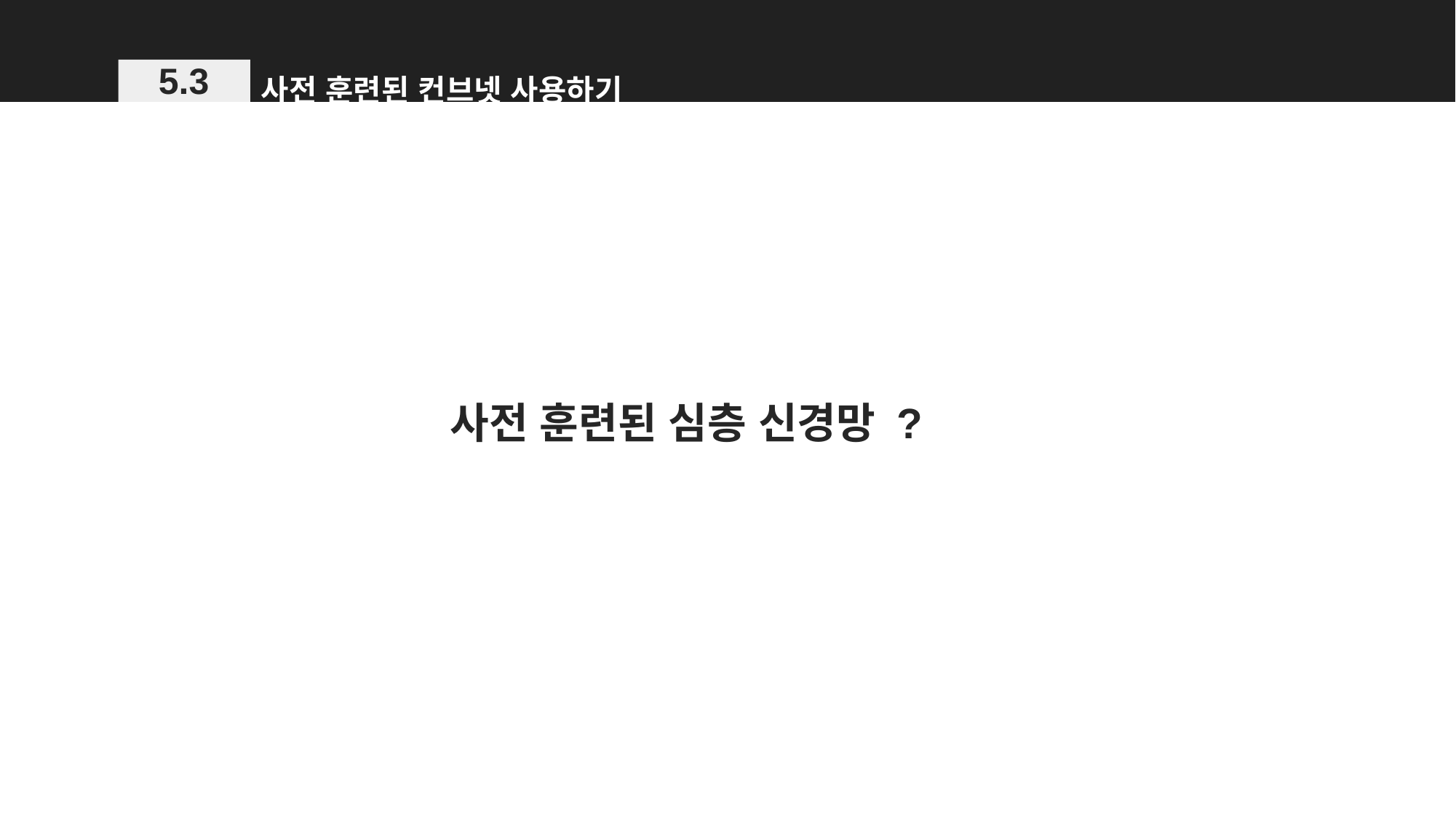

사전 훈련된 컨브넷 사용하기
5.3

사전 훈련된 심층 신경망 ?